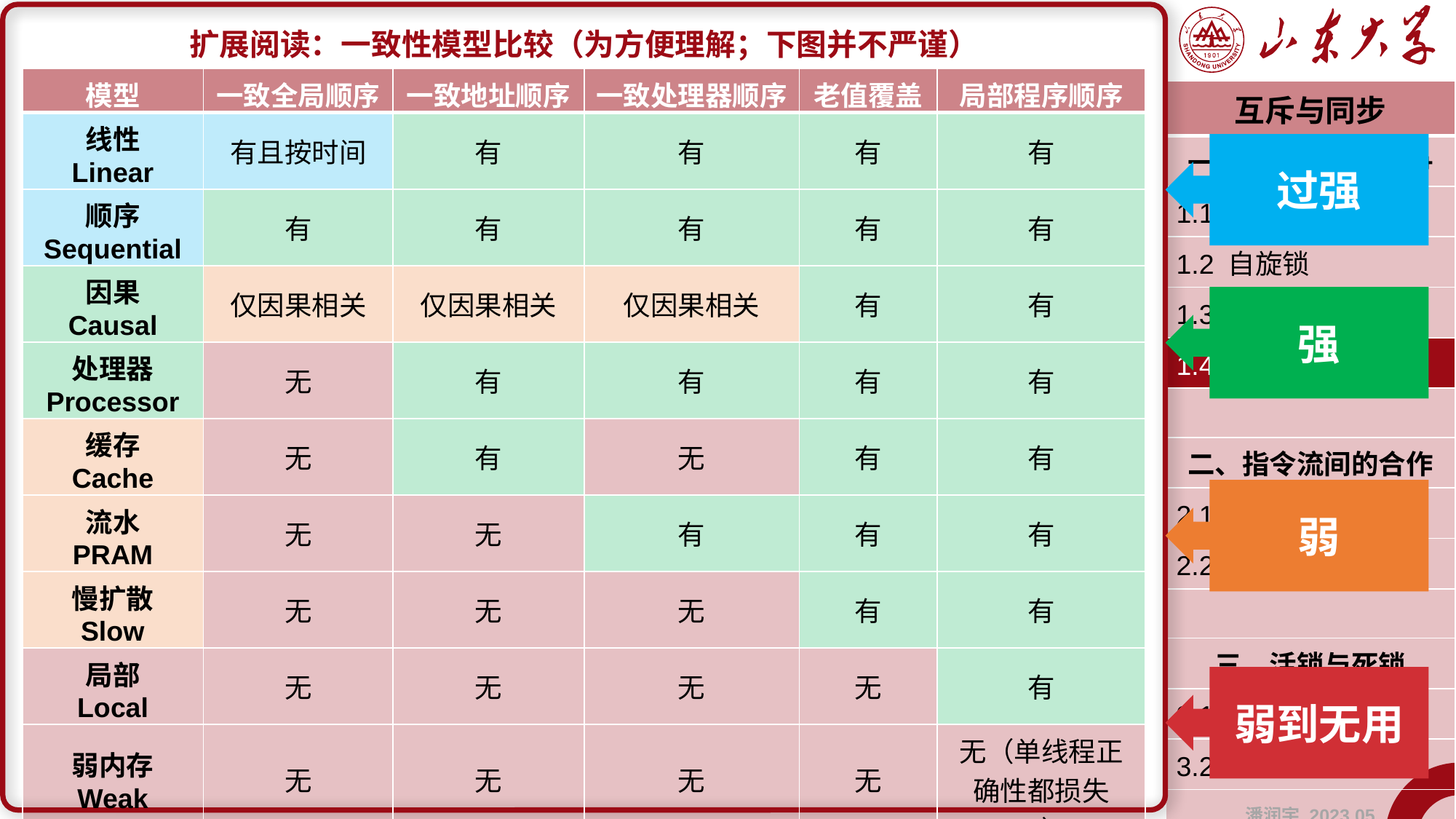

扩展阅读：一致性模型比较（为方便理解；下图并不严谨）
| 模型 | 一致全局顺序 | 一致地址顺序 | 一致处理器顺序 | 老值覆盖 | 局部程序顺序 |
| --- | --- | --- | --- | --- | --- |
| 线性 Linear | 有且按时间 | 有 | 有 | 有 | 有 |
| 顺序 Sequential | 有 | 有 | 有 | 有 | 有 |
| 因果 Causal | 仅因果相关 | 仅因果相关 | 仅因果相关 | 有 | 有 |
| 处理器 Processor | 无 | 有 | 有 | 有 | 有 |
| 缓存 Cache | 无 | 有 | 无 | 有 | 有 |
| 流水 PRAM | 无 | 无 | 有 | 有 | 有 |
| 慢扩散 Slow | 无 | 无 | 无 | 有 | 有 |
| 局部 Local | 无 | 无 | 无 | 无 | 有 |
| 弱内存 Weak | 无 | 无 | 无 | 无 | 无（单线程正确性都损失了） |
| 互斥与同步 |
| --- |
| 一、指令流间的竞争 |
| 1.1 临界区 |
| 1.2 自旋锁 |
| 1.3 阻塞锁 |
| 1.4 管程 |
|  |
| 二、指令流间的合作 |
| 2.1 条件变量 |
| 2.2 信号量 |
|  |
| 三、活锁与死锁 |
| 3.1 预防与避免 |
| 3.2 检测与恢复 |
| 潘润宇 2023.05 |
过强
强
弱
弱到无用